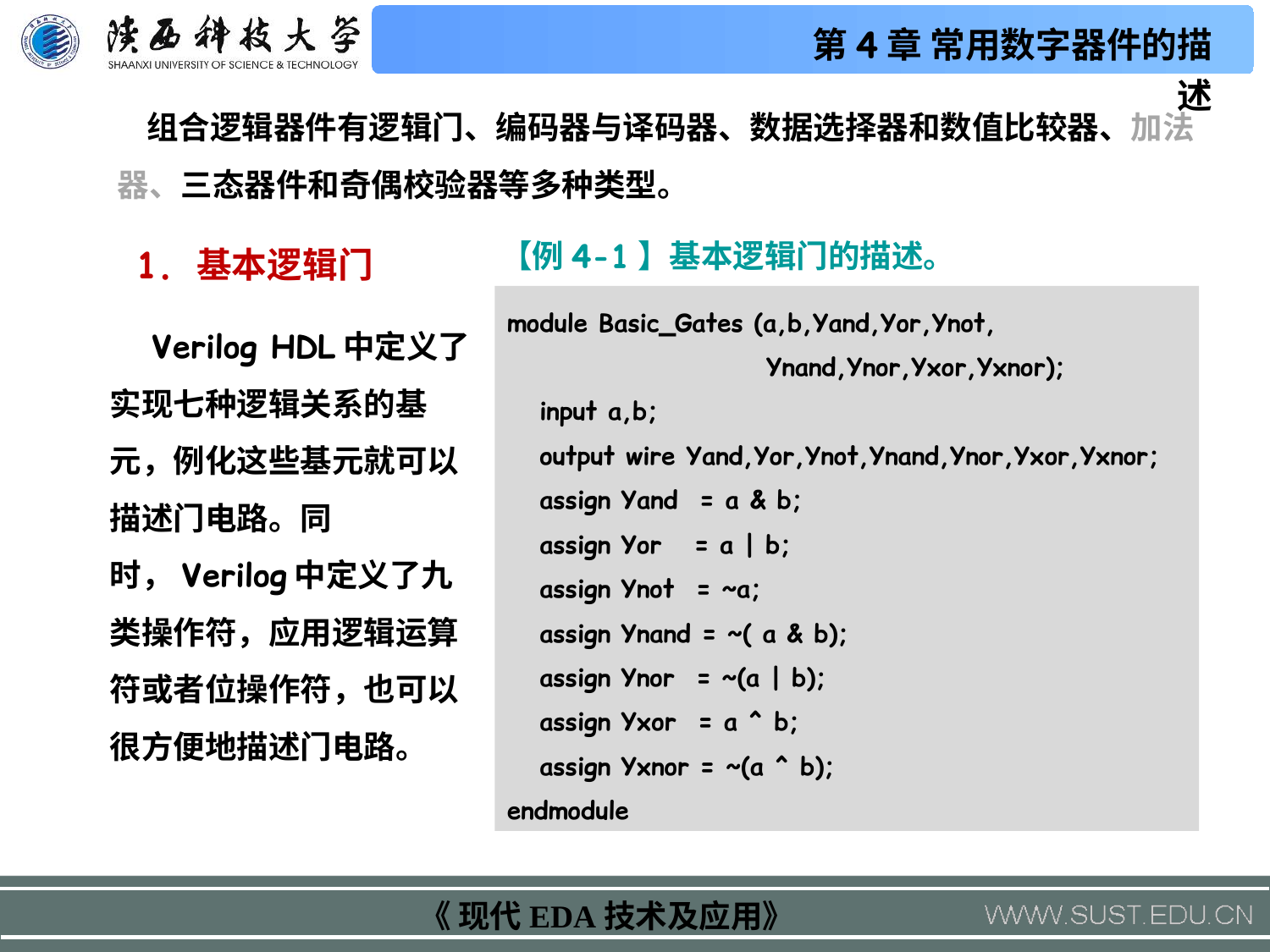

组合逻辑器件有逻辑门、编码器与译码器、数据选择器和数值比较器、加法器、三态器件和奇偶校验器等多种类型。
【例4-1】基本逻辑门的描述。
1. 基本逻辑门
module Basic_Gates (a,b,Yand,Yor,Ynot,
                        Ynand,Ynor,Yxor,Yxnor);
   input a,b;
   output wire Yand,Yor,Ynot,Ynand,Ynor,Yxor,Yxnor;
   assign Yand  = a & b;
   assign Yor   = a | b;
   assign Ynot  = ~a;
   assign Ynand = ~( a & b);
   assign Ynor  = ~(a | b);
   assign Yxor  = a ^ b;
   assign Yxnor = ~(a ^ b);
endmodule
   Verilog HDL中定义了实现七种逻辑关系的基元，例化这些基元就可以描述门电路。同时，Verilog中定义了九类操作符，应用逻辑运算符或者位操作符，也可以很方便地描述门电路。